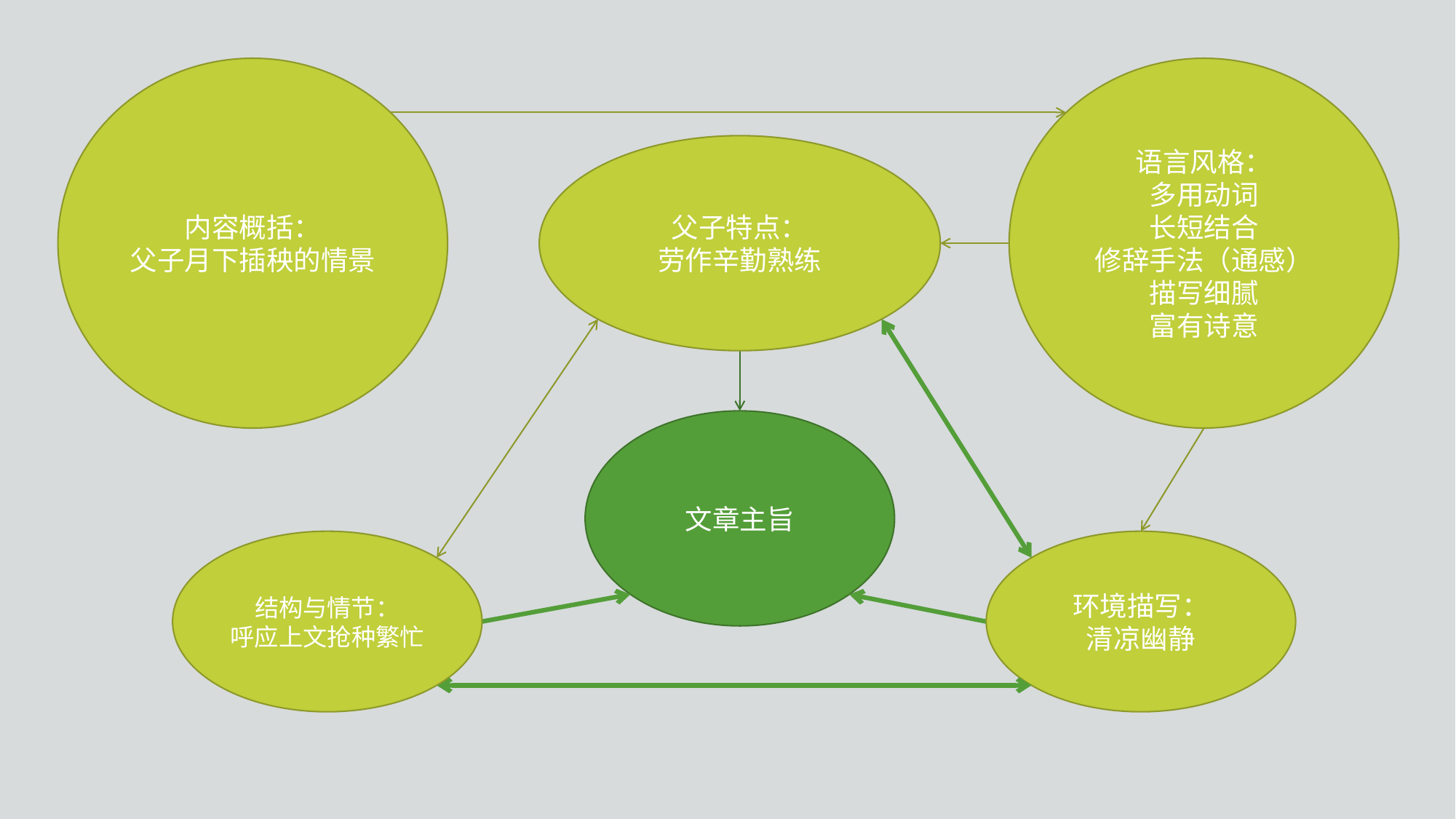

内容概括：
父子月下插秧的情景

语言风格：
多用动词
长短结合
修辞手法（通感）
描写细腻
富有诗意
父子特点：
劳作辛勤熟练
文章主旨
结构与情节：
呼应上文抢种繁忙
环境描写：
清凉幽静